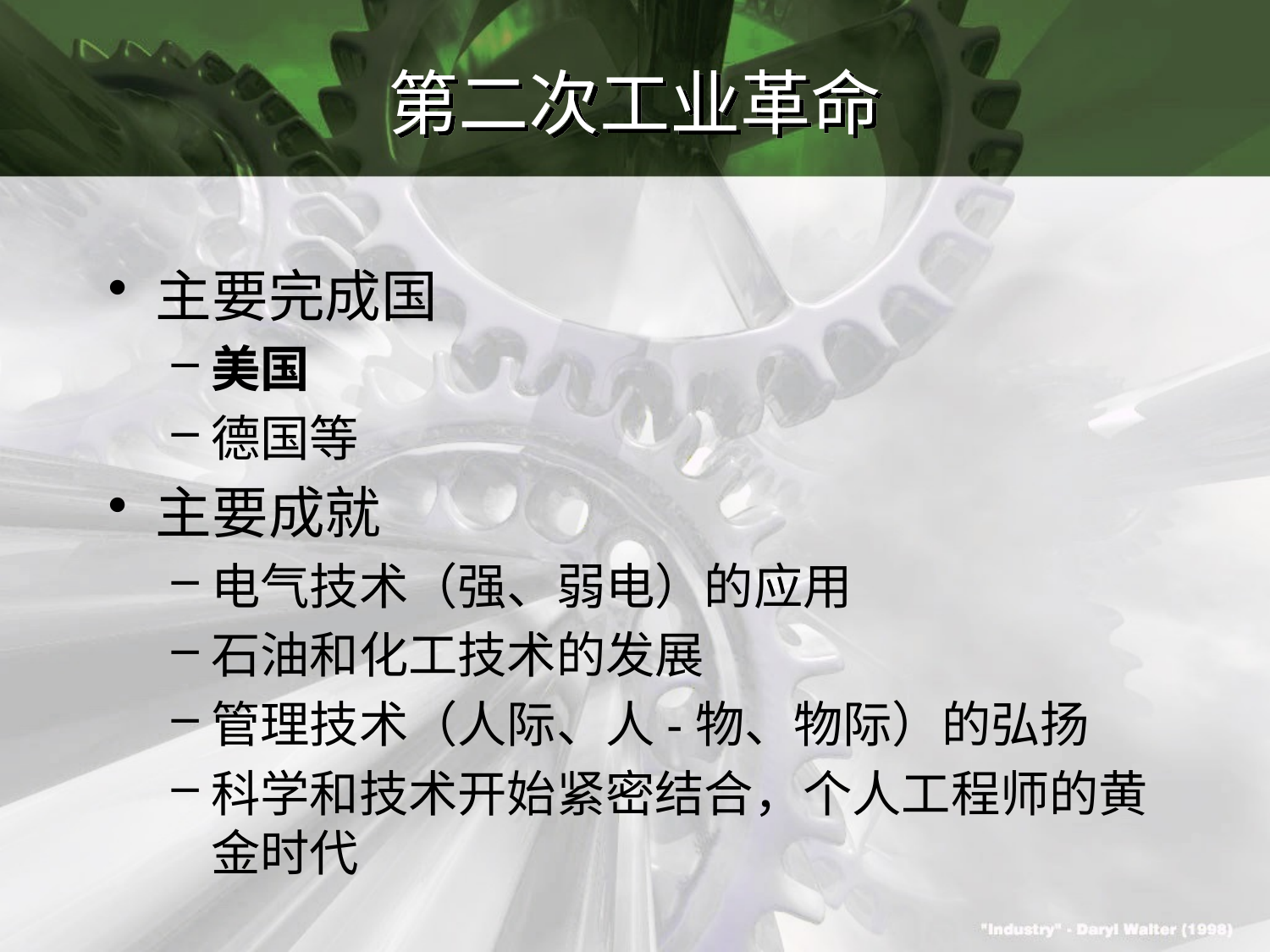

# 第二次工业革命
主要完成国
美国
德国等
主要成就
电气技术（强、弱电）的应用
石油和化工技术的发展
管理技术（人际、人-物、物际）的弘扬
科学和技术开始紧密结合，个人工程师的黄金时代